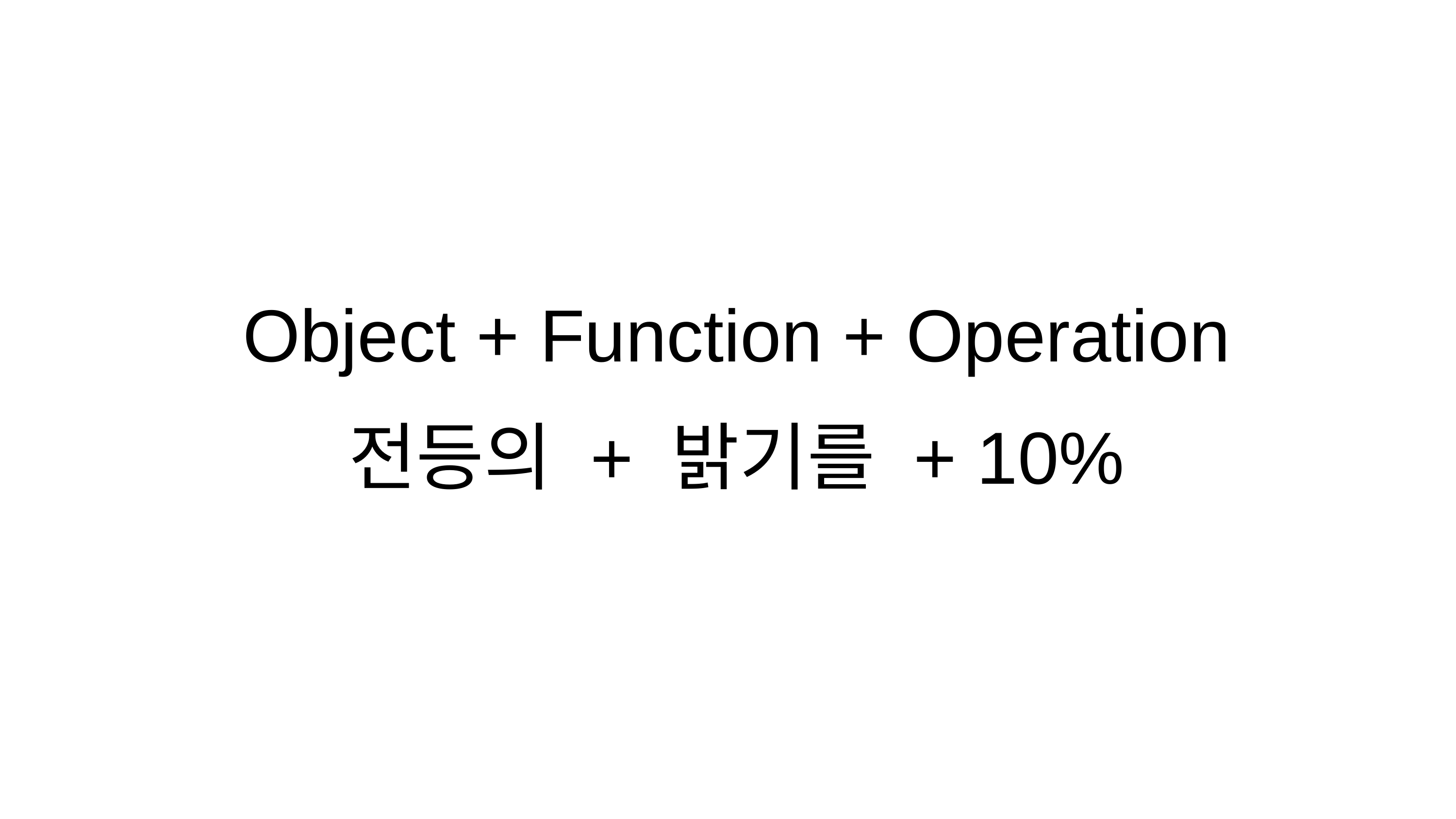

Object + Function + Operation
전등의 + 밝기를 + 10%